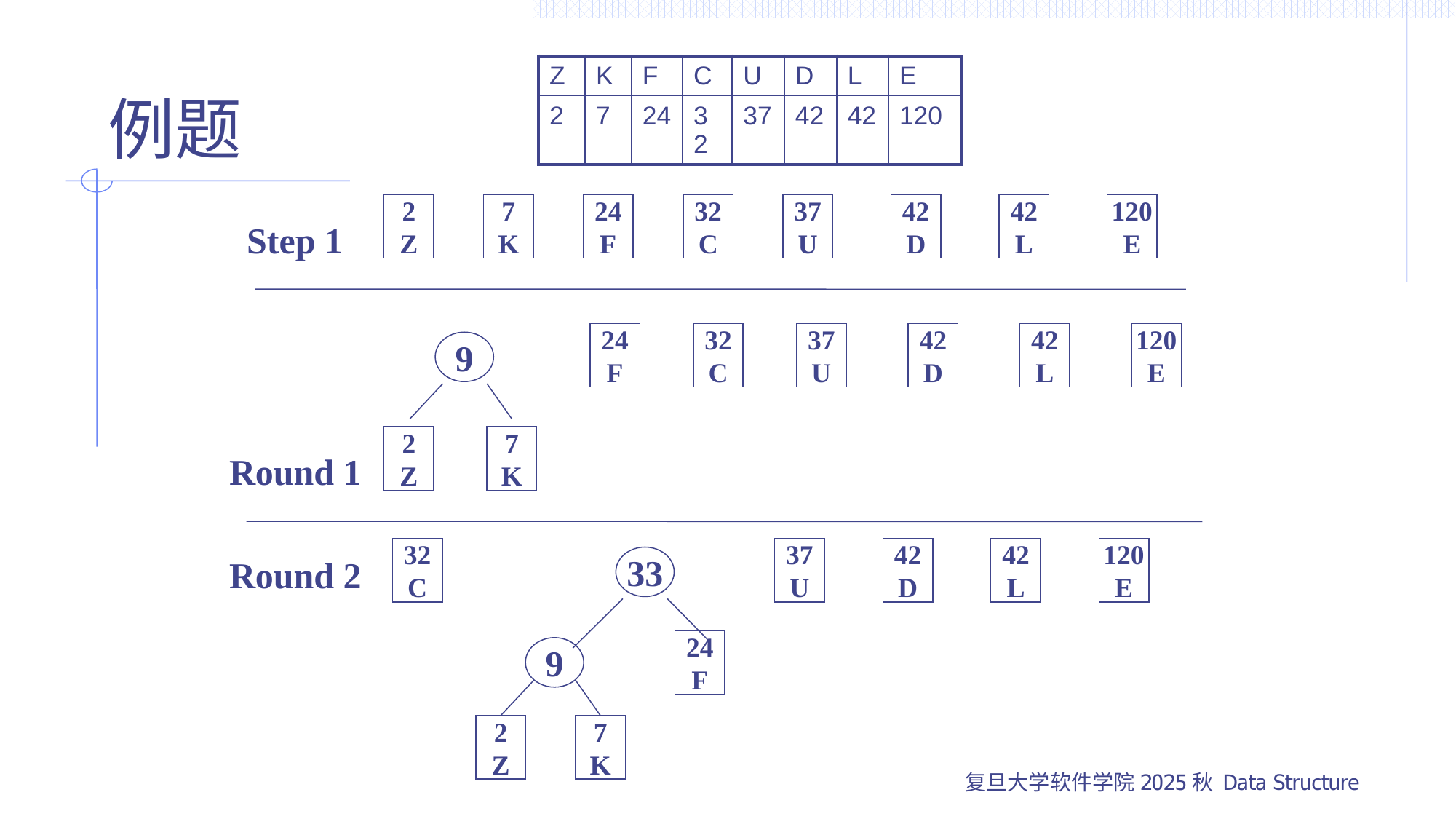

# 例题
| Z | K | F | C | U | D | L | E |
| --- | --- | --- | --- | --- | --- | --- | --- |
| 2 | 7 | 24 | 32 | 37 | 42 | 42 | 120 |
2
Z
7
K
24
F
32
C
37
U
42
D
42
L
120
E
Step 1

24
F
32
C
37
U
42
D
42
L
120
E
9

2
Z
7
K
Round 1

32
C
37
U
42
D
42
L
120
E
24
F
9

2
Z
7
K
Round 2
33